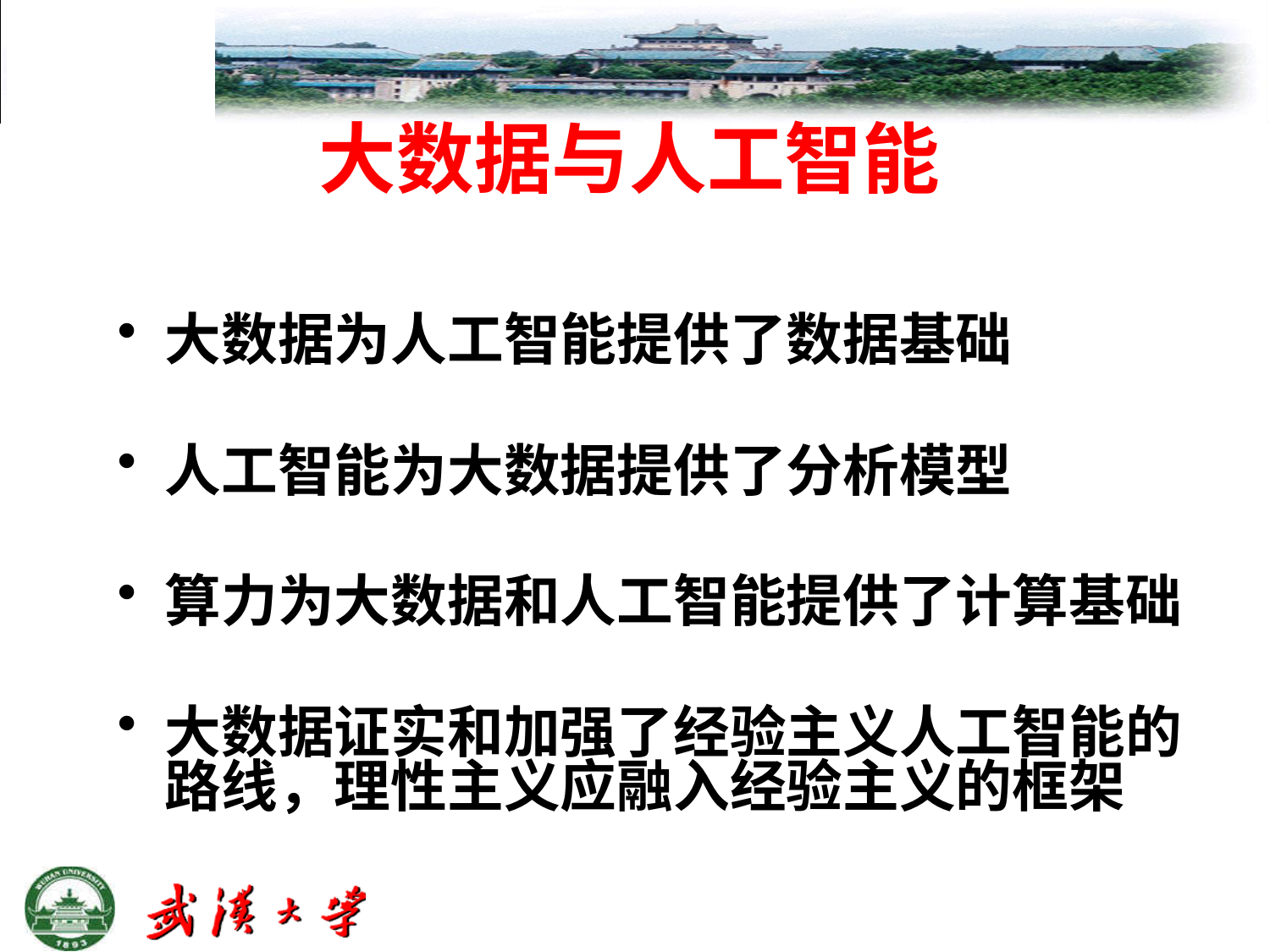

大数据与人工智能

大数据为人工智能提供了数据基础

人工智能为大数据提供了分析模型

算力为大数据和人工智能提供了计算基础

大数据证实和加强了经验主义人工智能的路线，理性主义应融入经验主义的框架